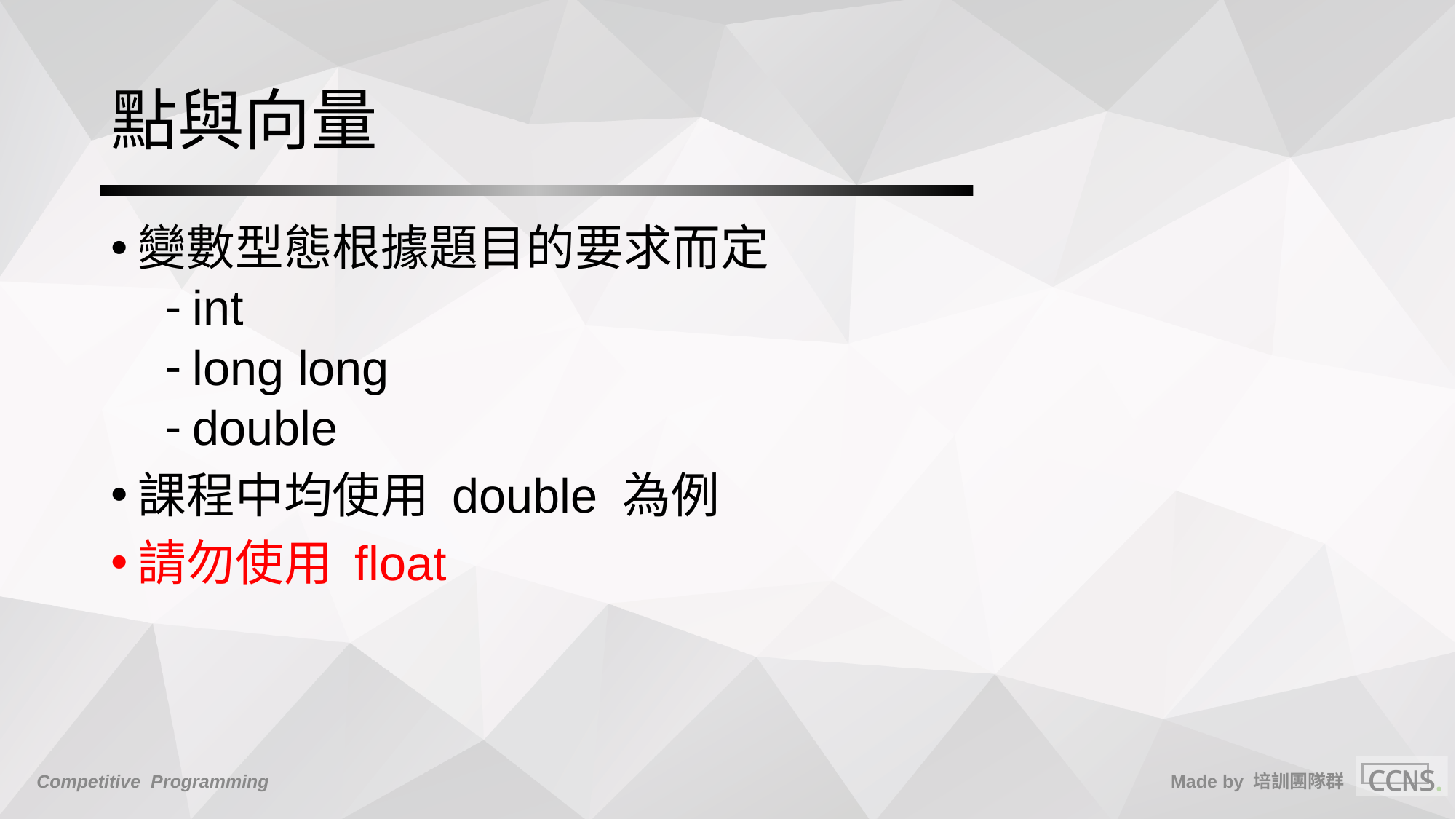

# 點與向量
變數型態根據題目的要求而定
int
long long
double
課程中均使用 double 為例
請勿使用 float